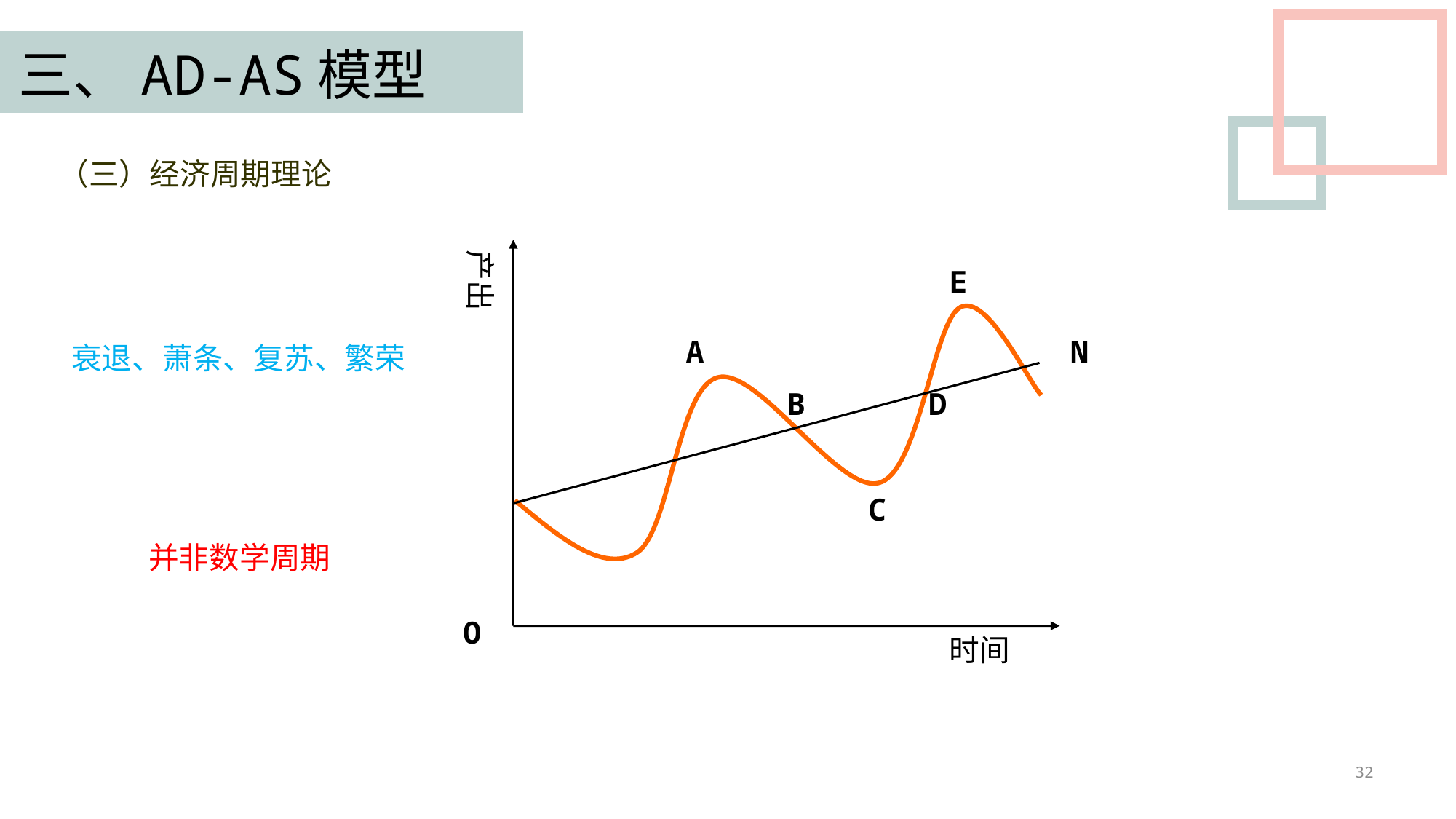

三、AD-AS模型

（三）经济周期理论
产出

E

衰退、萧条、复苏、繁荣
A
N

B
D
C
并非数学周期
O

时间
32